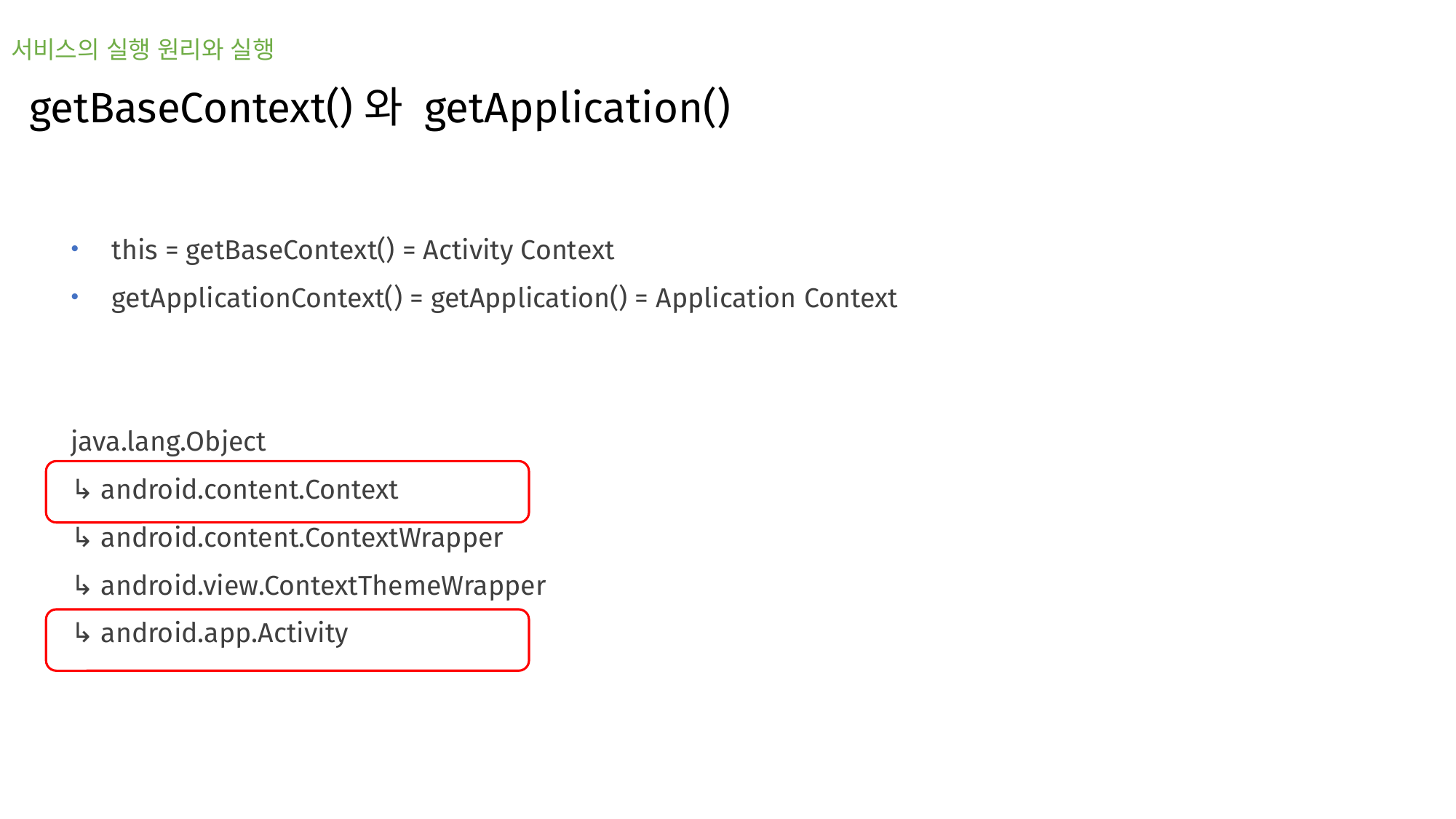

서비스의 실행 원리와 실행
getBaseContext()와 getApplication()
this = getBaseContext() = Activity Context
getApplicationContext() = getApplication() = Application Context

java.lang.Object
↳ android.content.Context
↳ android.content.ContextWrapper
↳ android.view.ContextThemeWrapper
↳ android.app.Activity